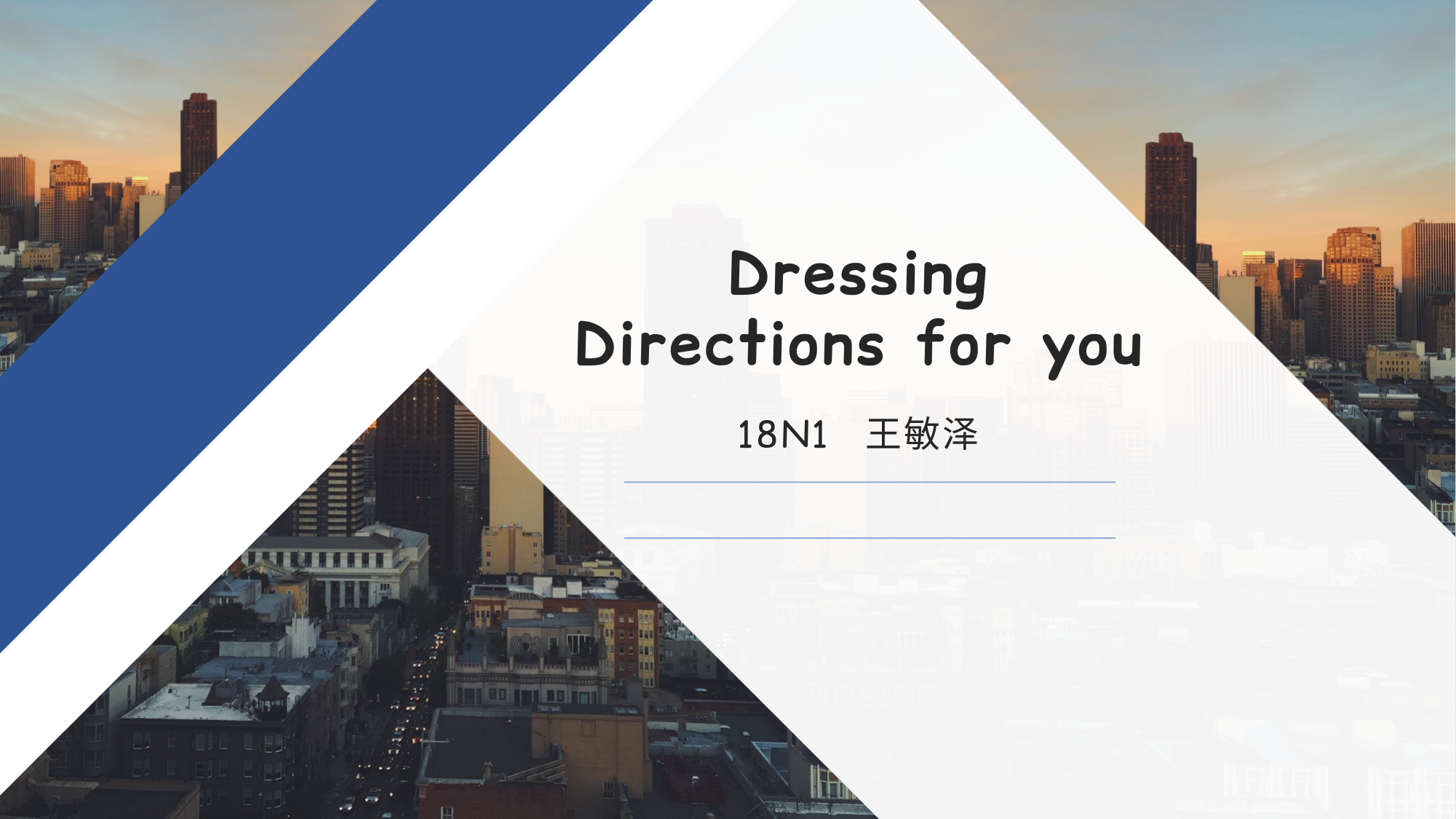

# Dressing Directions for you
18N1  王敏泽